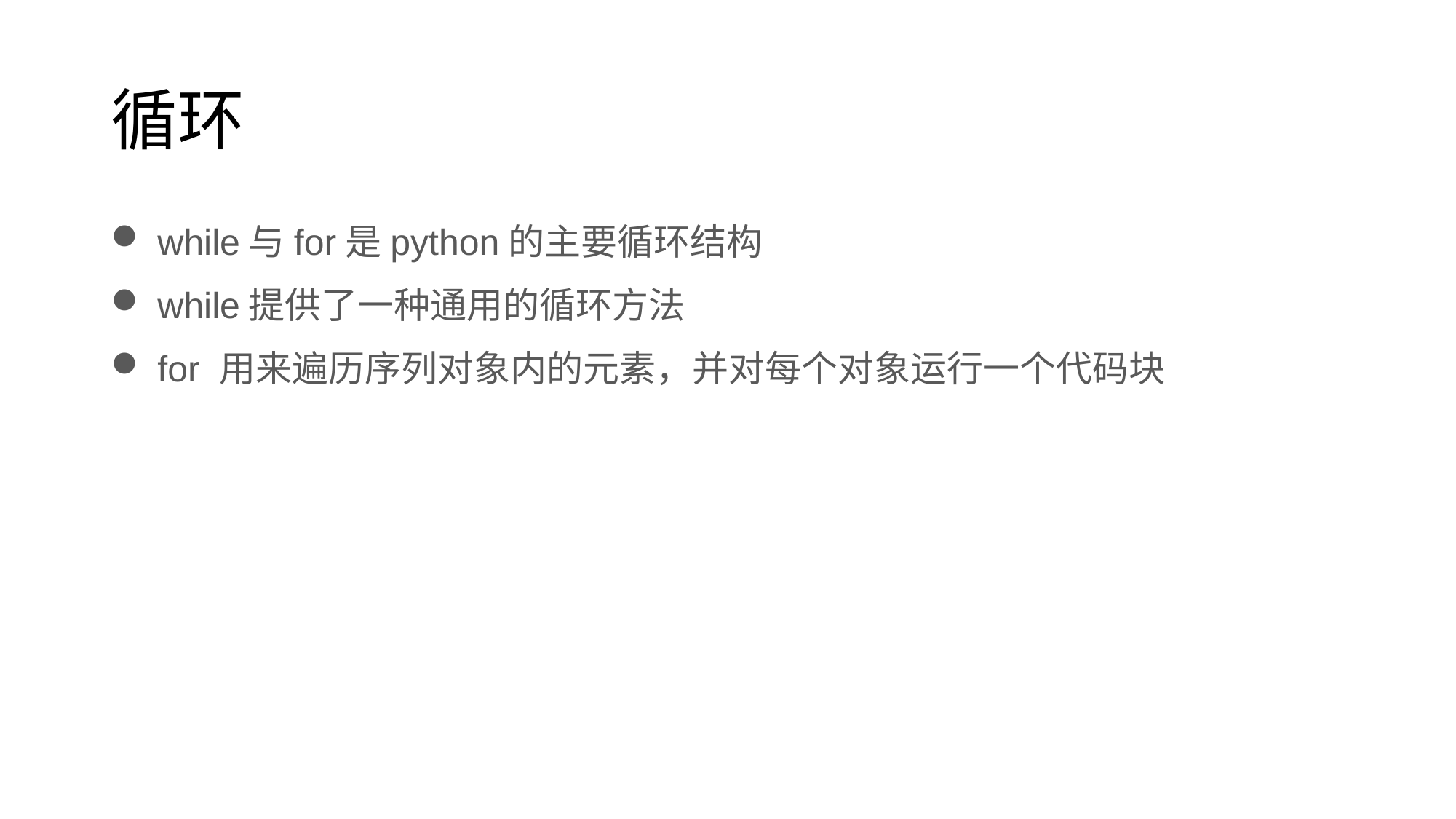

# 循环
 while与for是python的主要循环结构
 while提供了一种通用的循环方法
 for 用来遍历序列对象内的元素，并对每个对象运行一个代码块